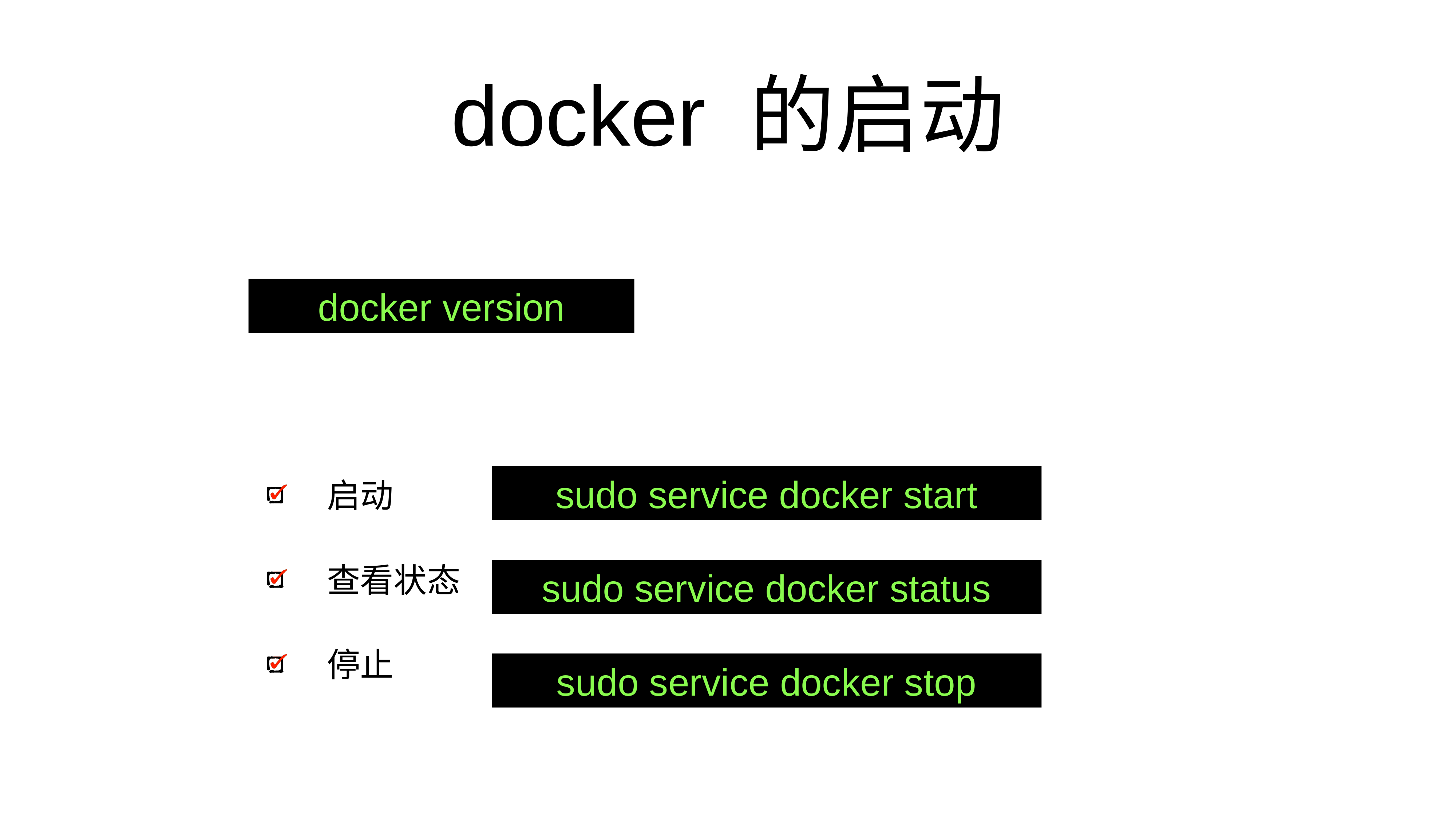

# docker 的启动
docker version
启动
查看状态
停止
sudo service docker start
sudo service docker status
sudo service docker stop